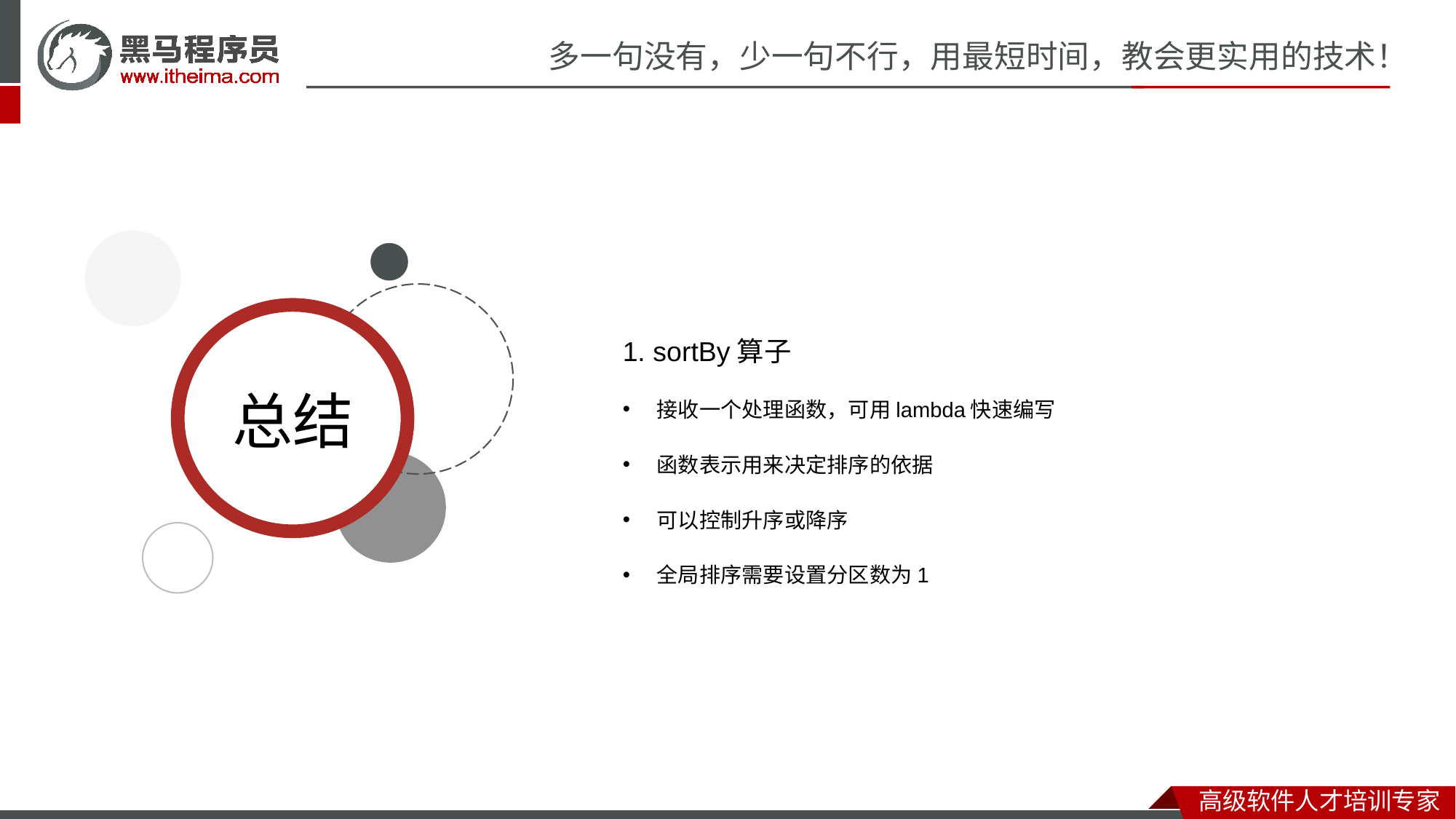

1. sortBy算子
接收一个处理函数，可用lambda快速编写
函数表示用来决定排序的依据
可以控制升序或降序
全局排序需要设置分区数为1